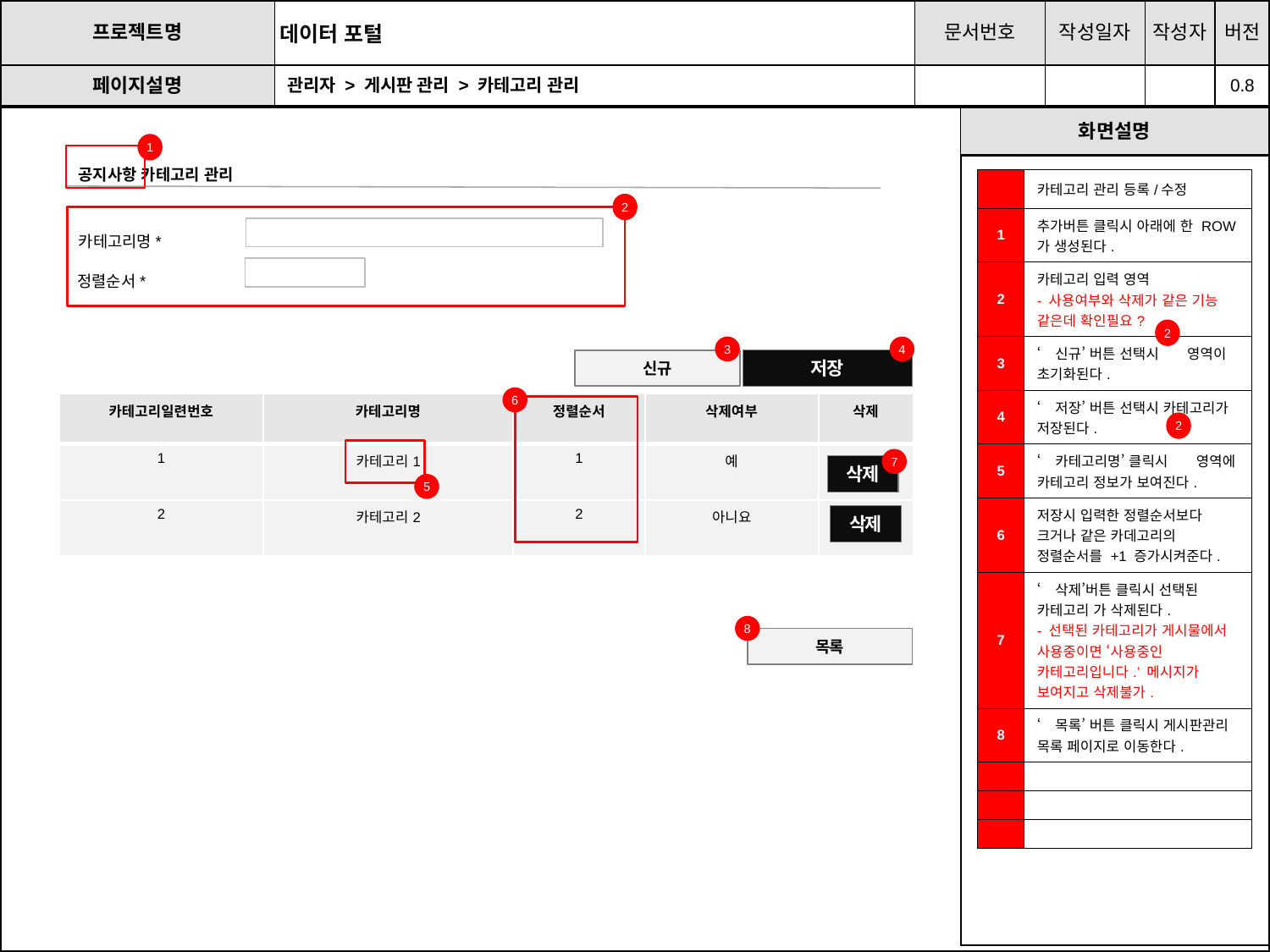

# 관리자 > 게시판 관리 > 카테고리 관리
1

공지사항 카테고리 관리
|  | 카테고리 관리 등록/수정 |
| --- | --- |
| 1 | 추가버튼 클릭시 아래에 한 ROW 가 생성된다. |
| 2 | 카테고리 입력 영역 - 사용여부와 삭제가 같은 기능 같은데 확인필요? |
| 3 | ‘신규’ 버튼 선택시 영역이 초기화된다. |
| 4 | ‘저장’ 버튼 선택시 카테고리가 저장된다. |
| 5 | ‘카테고리명’ 클릭시 영역에 카테고리 정보가 보여진다. |
| 6 | 저장시 입력한 정렬순서보다 크거나 같은 카데고리의 정렬순서를 +1 증가시켜준다. |
| 7 | ‘삭제’버튼 클릭시 선택된 카테고리 가 삭제된다. - 선택된 카테고리가 게시물에서 사용중이면 ‘사용중인 카테고리입니다.’ 메시지가 보여지고 삭제불가. |
| 8 | ‘목록’ 버튼 클릭시 게시판관리 목록 페이지로 이동한다. |
|  |  |
|  |  |
|  |  |
2

카테고리명*

정렬순서*

2
3
4
신규
저장
6
| 카테고리일련번호 | 카테고리명 | 정렬순서 | 삭제여부 | 삭제 |
| --- | --- | --- | --- | --- |
| 1 | 카테고리1 | 1 | 예 |  |
| 2 | 카테고리2 | 2 | 아니요 |  |

2

7
삭제
5
삭제
8
목록